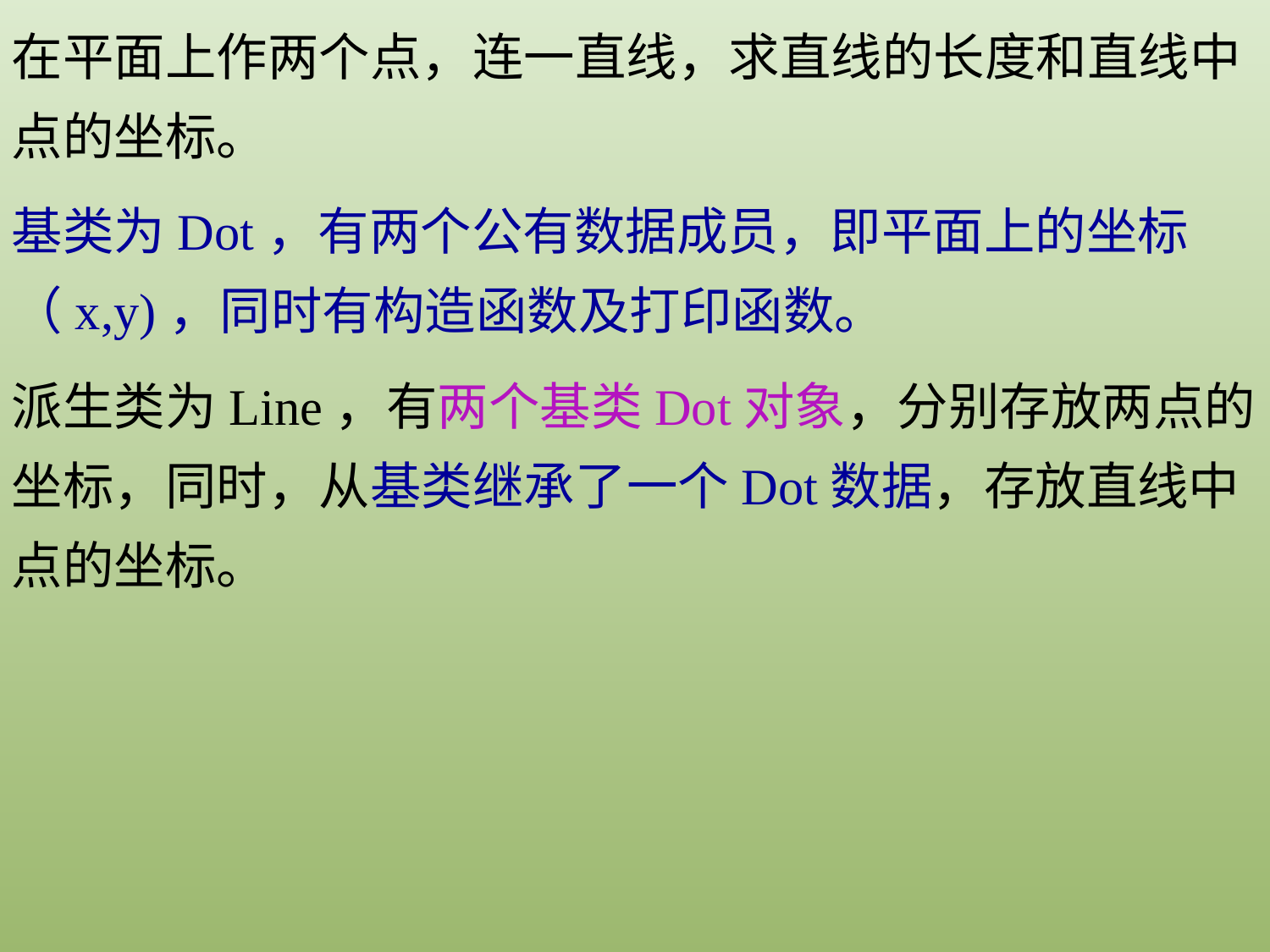

在平面上作两个点，连一直线，求直线的长度和直线中点的坐标。
基类为Dot，有两个公有数据成员，即平面上的坐标（x,y)，同时有构造函数及打印函数。
派生类为Line，有两个基类Dot对象，分别存放两点的坐标，同时，从基类继承了一个Dot数据，存放直线中点的坐标。
748